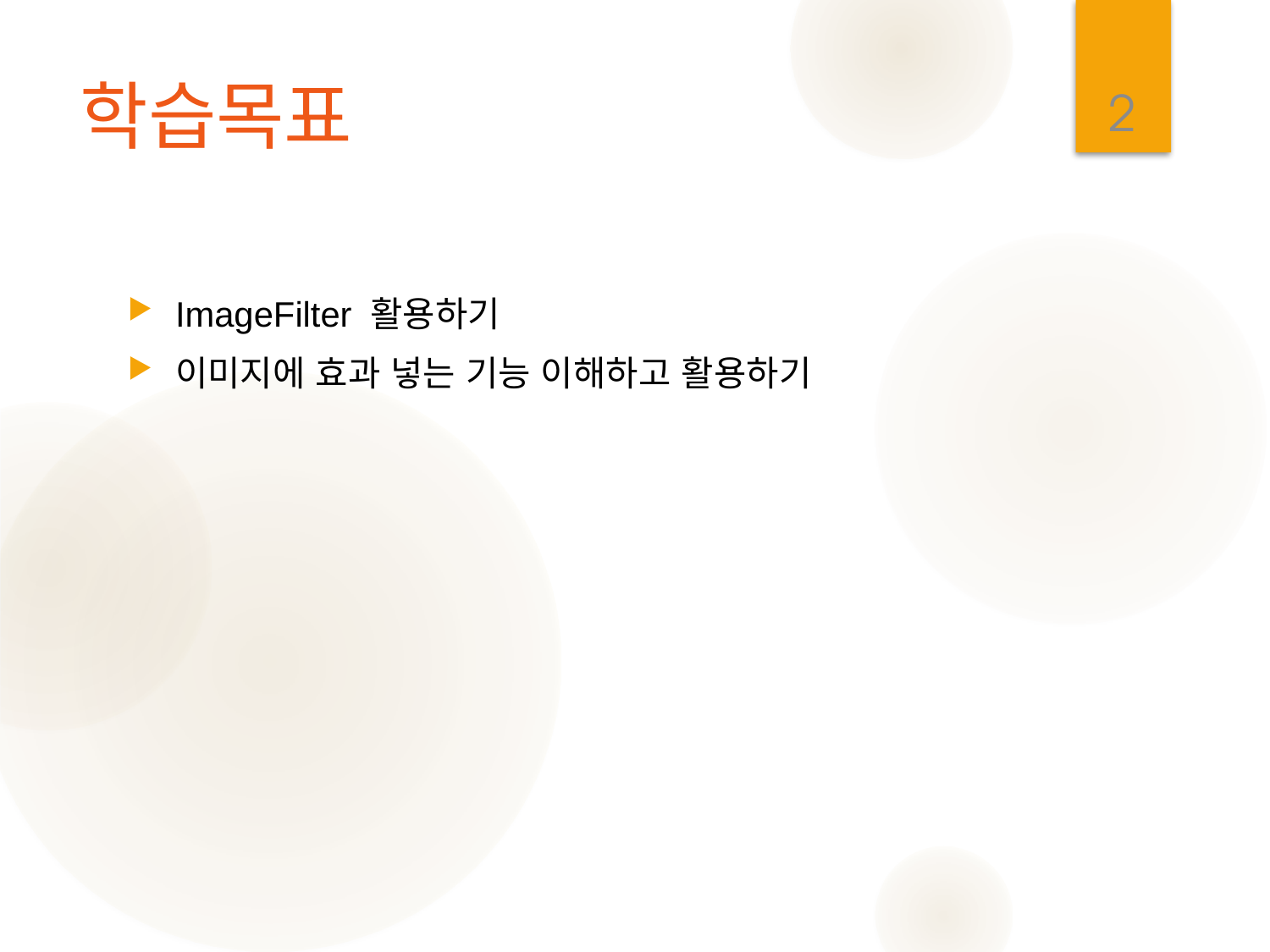

2
# 학습목표
ImageFilter 활용하기
이미지에 효과 넣는 기능 이해하고 활용하기